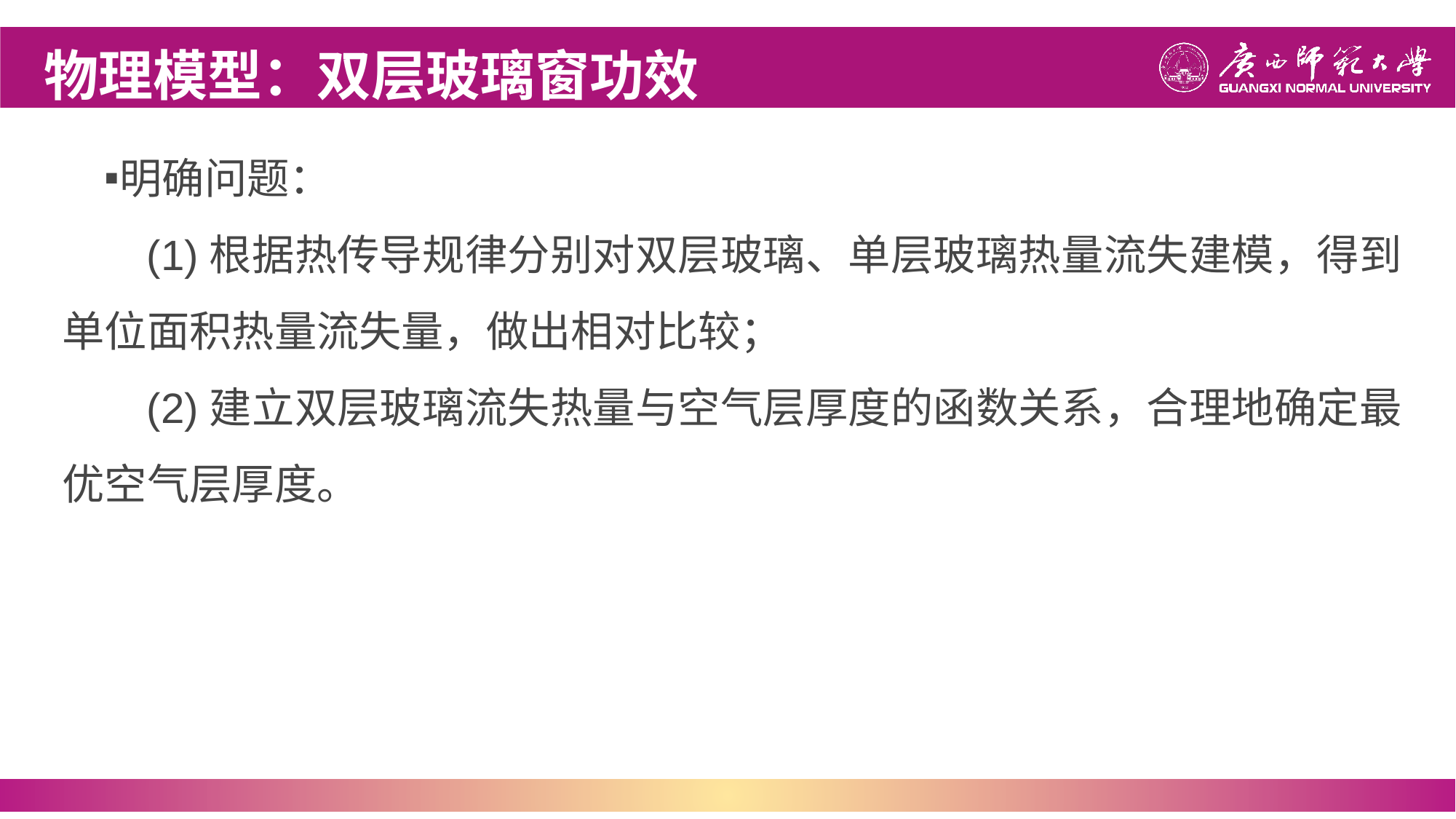

物理模型：双层玻璃窗功效
明确问题：
       (1)根据热传导规律分别对双层玻璃、单层玻璃热量流失建模，得到单位面积热量流失量，做出相对比较；
       (2)建立双层玻璃流失热量与空气层厚度的函数关系，合理地确定最优空气层厚度。